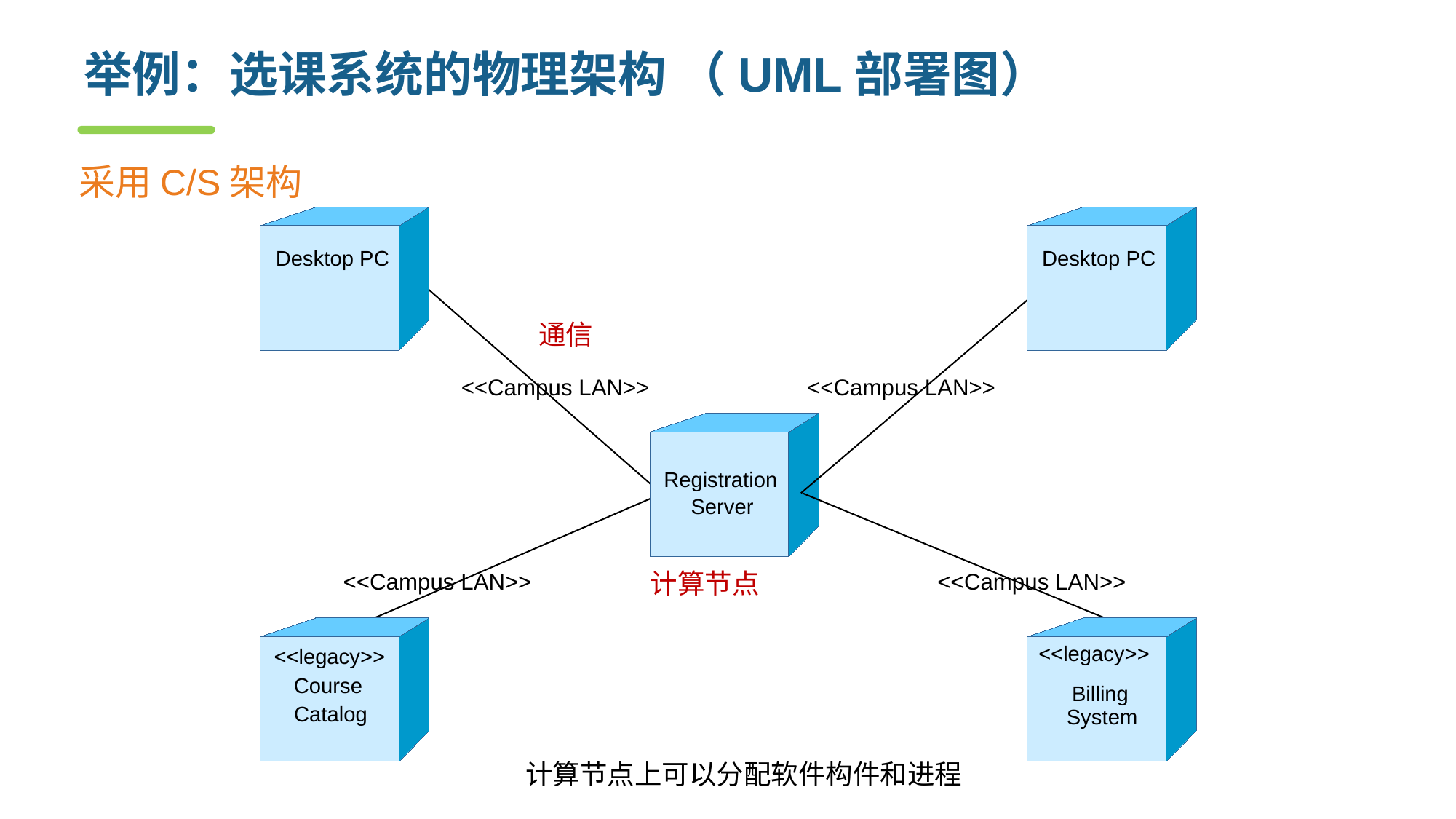

# 举例：选课系统的物理架构 （UML部署图）
采用C/S架构

Desktop PC
Desktop PC

通信
<<Campus LAN>>
<<Campus LAN>>

Registration
Server

计算节点
<<Campus LAN>>
<<Campus LAN>>

<<legacy>>
<<legacy>>
Course
Billing
Catalog
System
计算节点上可以分配软件构件和进程
52